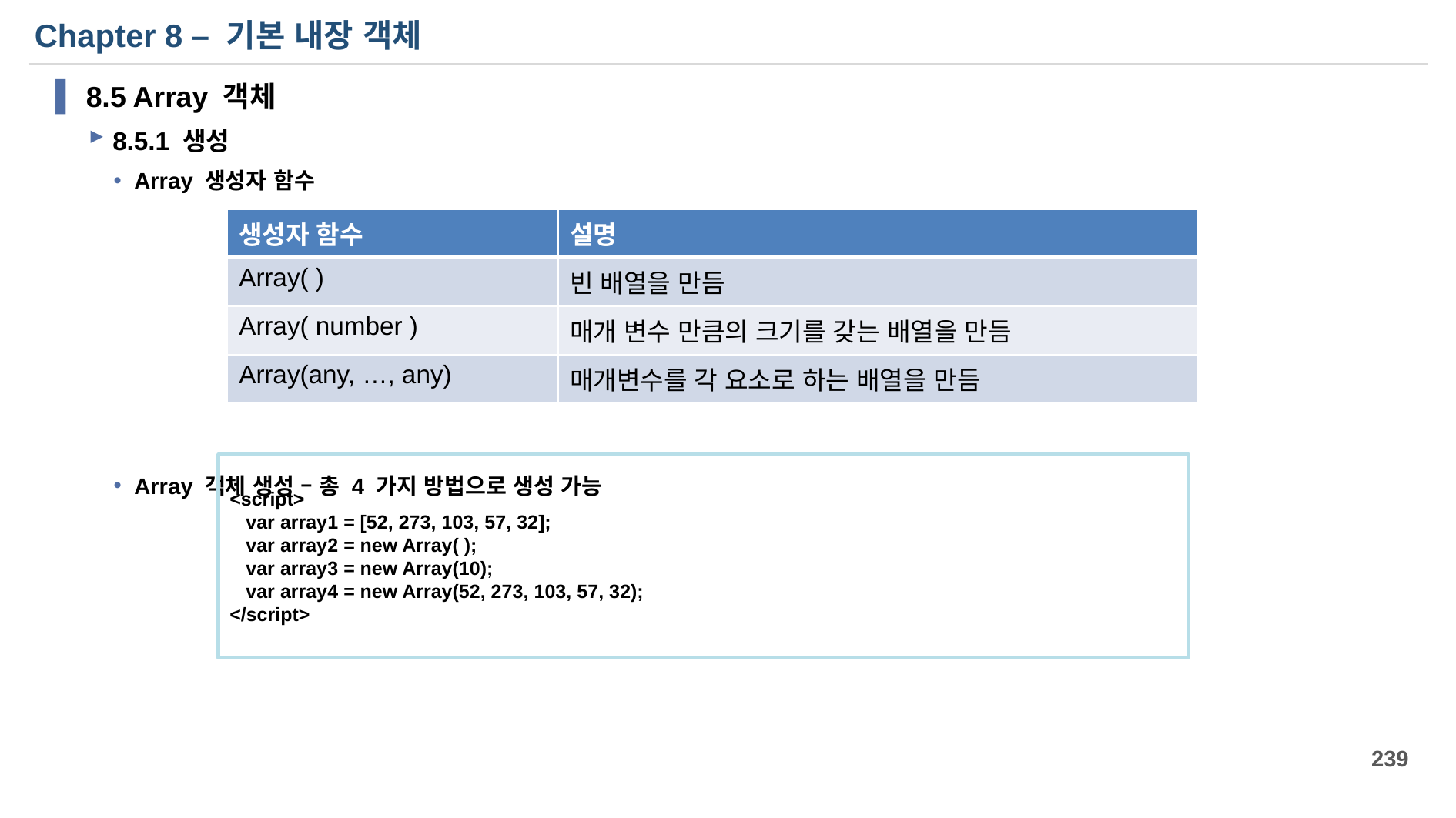

# Chapter 8 – 기본 내장 객체
8.5 Array 객체
8.5.1 생성
Array 생성자 함수

Array 객체 생성 – 총 4 가지 방법으로 생성 가능

| 생성자 함수 | 설명 |
| --- | --- |
| Array( ) | 빈 배열을 만듬 |
| Array( number ) | 매개 변수 만큼의 크기를 갖는 배열을 만듬 |
| Array(any, …, any) | 매개변수를 각 요소로 하는 배열을 만듬 |
<script>
   var array1 = [52, 273, 103, 57, 32];
   var array2 = new Array( );
   var array3 = new Array(10);
   var array4 = new Array(52, 273, 103, 57, 32);
</script>
239